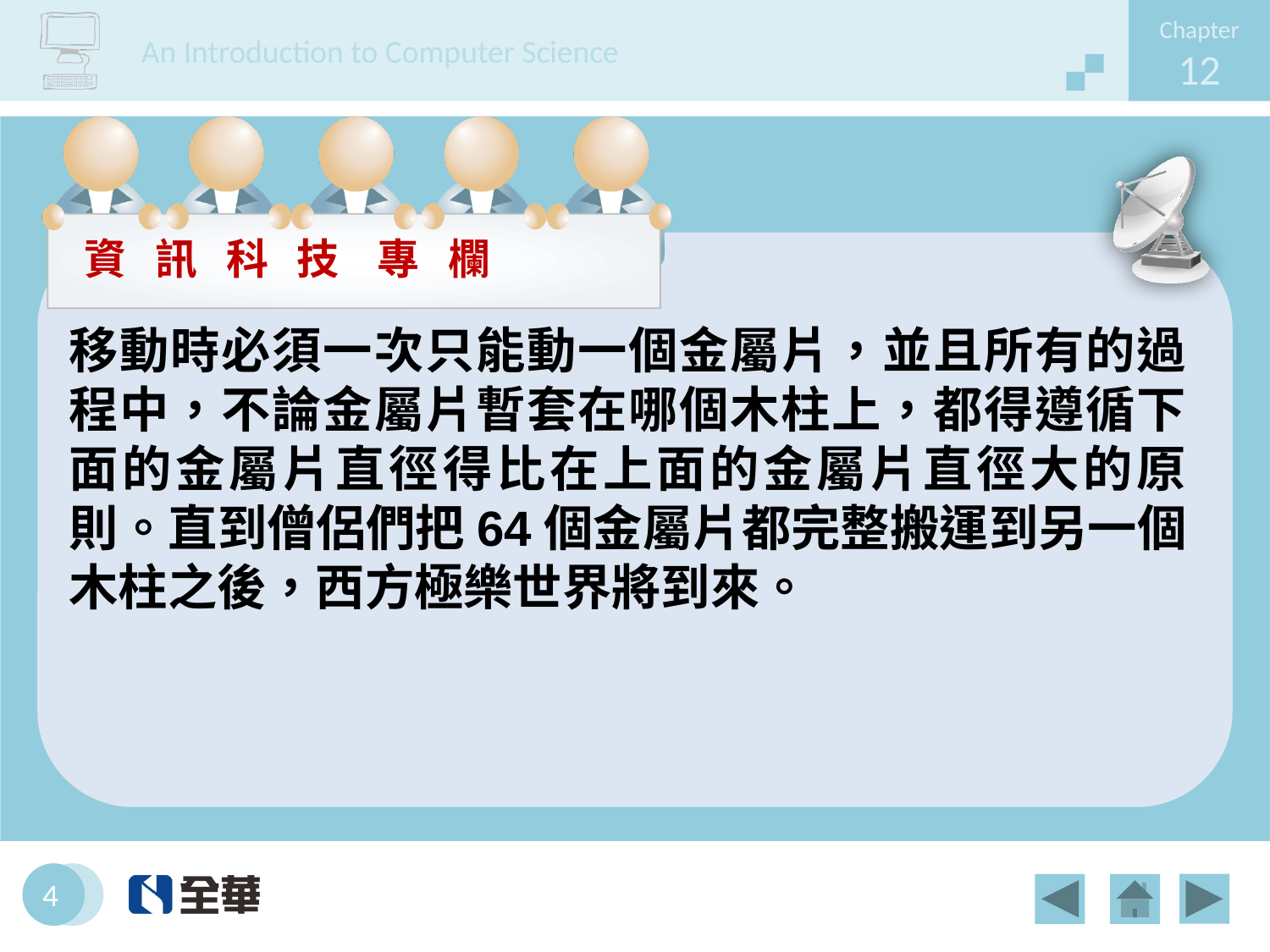

移動時必須一次只能動一個金屬片，並且所有的過程中，不論金屬片暫套在哪個木柱上，都得遵循下面的金屬片直徑得比在上面的金屬片直徑大的原則。直到僧侶們把64個金屬片都完整搬運到另一個木柱之後，西方極樂世界將到來。